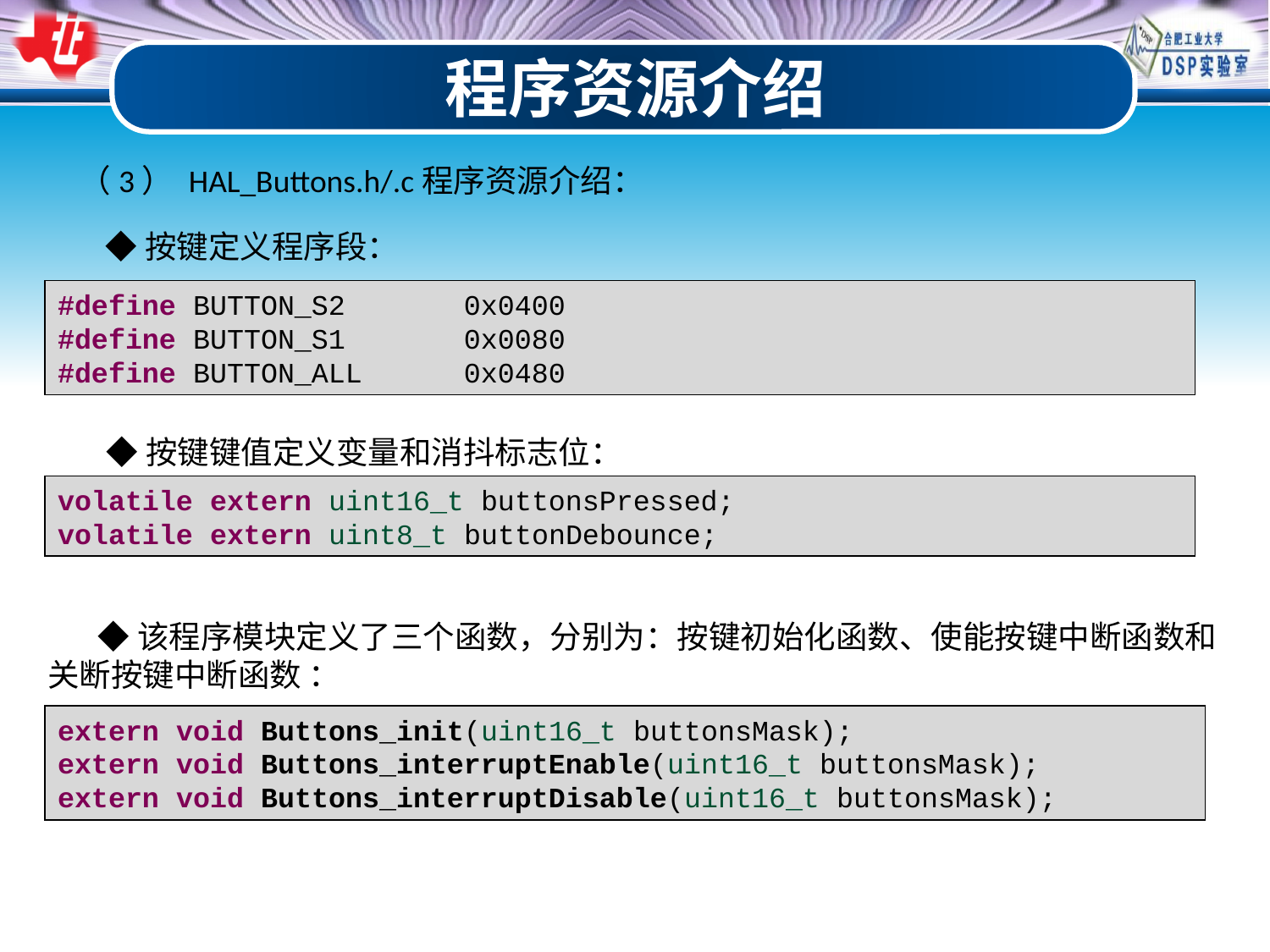

程序资源介绍
（3） HAL_Buttons.h/.c程序资源介绍：
◆按键定义程序段：
#define BUTTON_S2       0x0400
#define BUTTON_S1       0x0080
#define BUTTON_ALL      0x0480
◆按键键值定义变量和消抖标志位：
volatile extern uint16_t buttonsPressed;
volatile extern uint8_t buttonDebounce;
       ◆该程序模块定义了三个函数，分别为：按键初始化函数、使能按键中断函数和关断按键中断函数 ：
extern void Buttons_init(uint16_t buttonsMask);
extern void Buttons_interruptEnable(uint16_t buttonsMask);
extern void Buttons_interruptDisable(uint16_t buttonsMask);